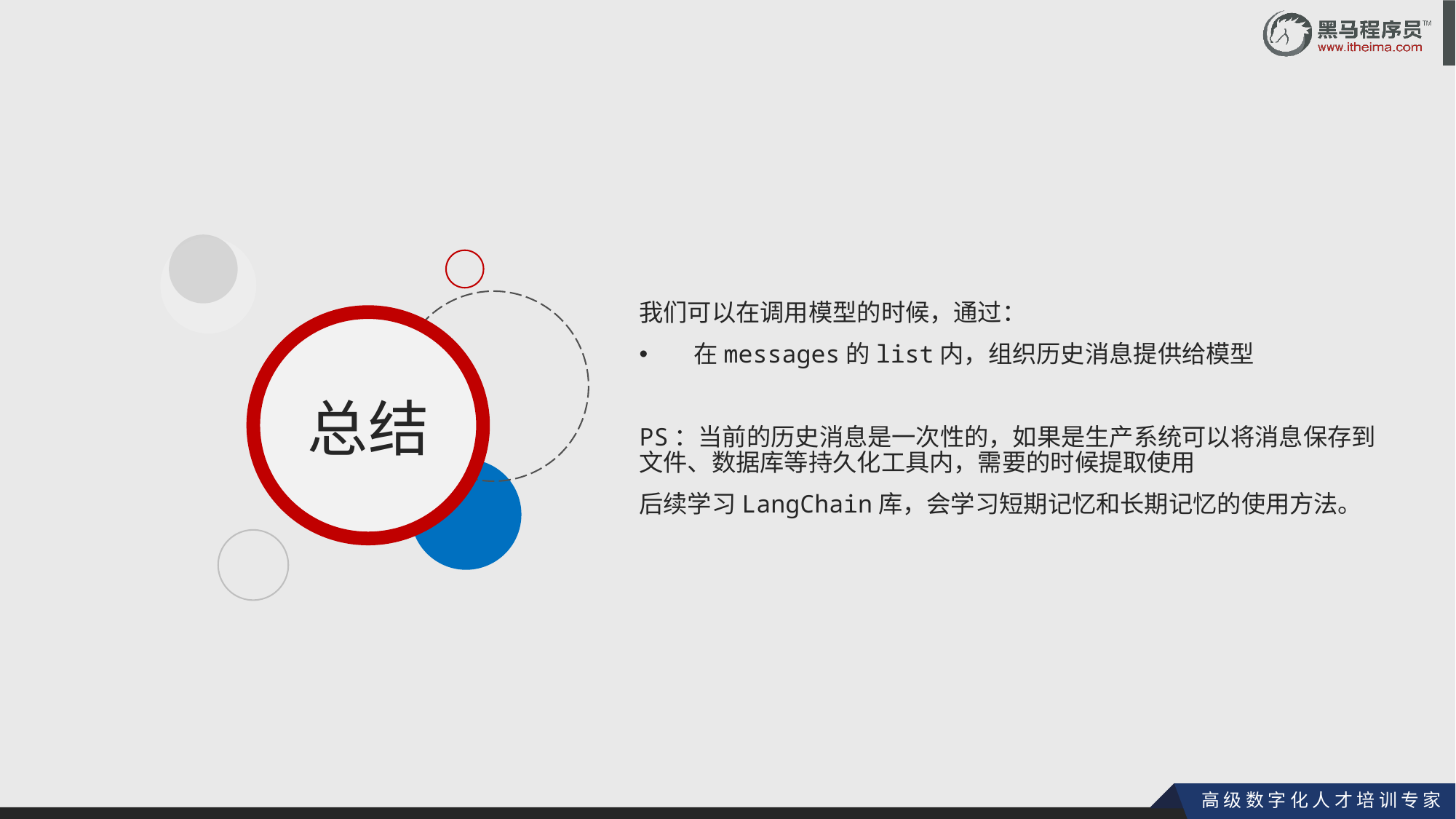

我们可以在调用模型的时候，通过：
在messages的list内，组织历史消息提供给模型

PS：当前的历史消息是一次性的，如果是生产系统可以将消息保存到文件、数据库等持久化工具内，需要的时候提取使用
后续学习LangChain库，会学习短期记忆和长期记忆的使用方法。